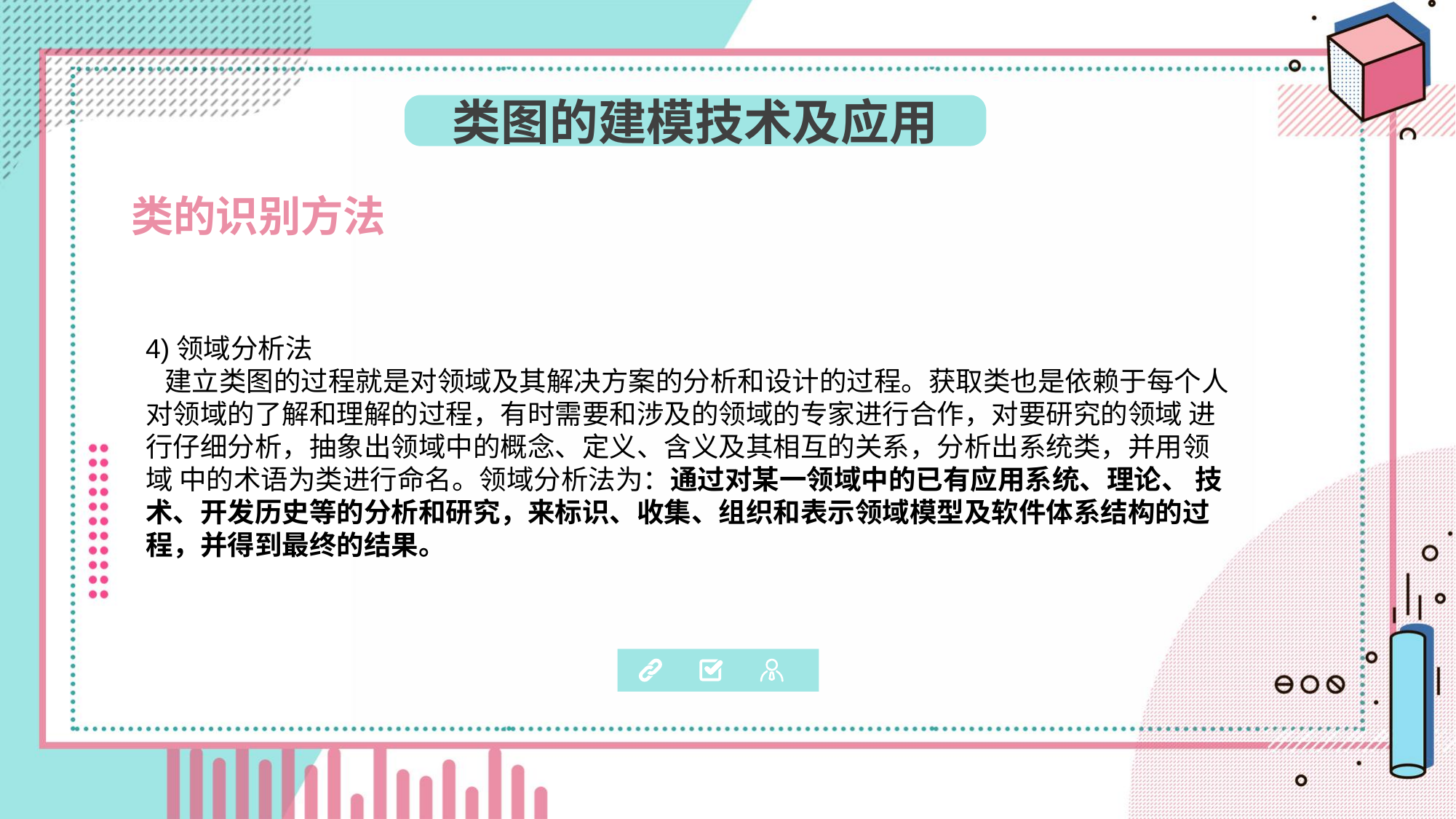

类图的建模技术及应用
类的识别方法
4)领域分析法
  建立类图的过程就是对领域及其解决方案的分析和设计的过程。获取类也是依赖于每个人对领域的了解和理解的过程，有时需要和涉及的领域的专家进行合作，对要研究的领域 进行仔细分析，抽象出领域中的概念、定义、含义及其相互的关系，分析出系统类，并用领域 中的术语为类进行命名。领域分析法为：通过对某一领域中的已有应用系统、理论、 技术、开发历史等的分析和研究，来标识、收集、组织和表示领域模型及软件体系结构的过程，并得到最终的结果。